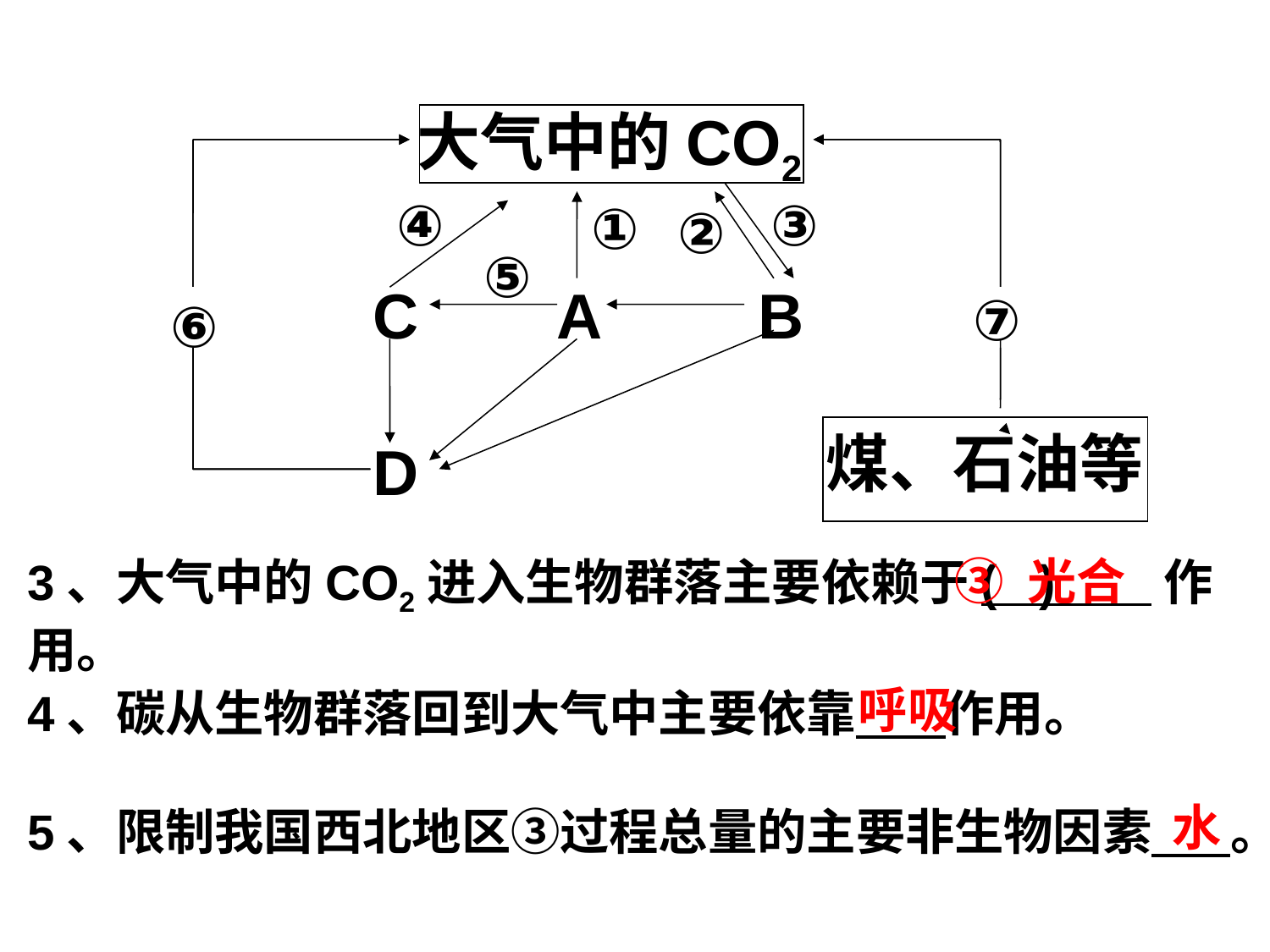

大气中的CO2

④

③
①
②

⑤
C        A         B
⑥

煤、石油等

D

⑦

③ 光合
3、大气中的CO2进入生物群落主要依赖于(   )       作用。
呼吸
4、碳从生物群落回到大气中主要依靠        作用。
水
5、限制我国西北地区③过程总量的主要非生物因素       。